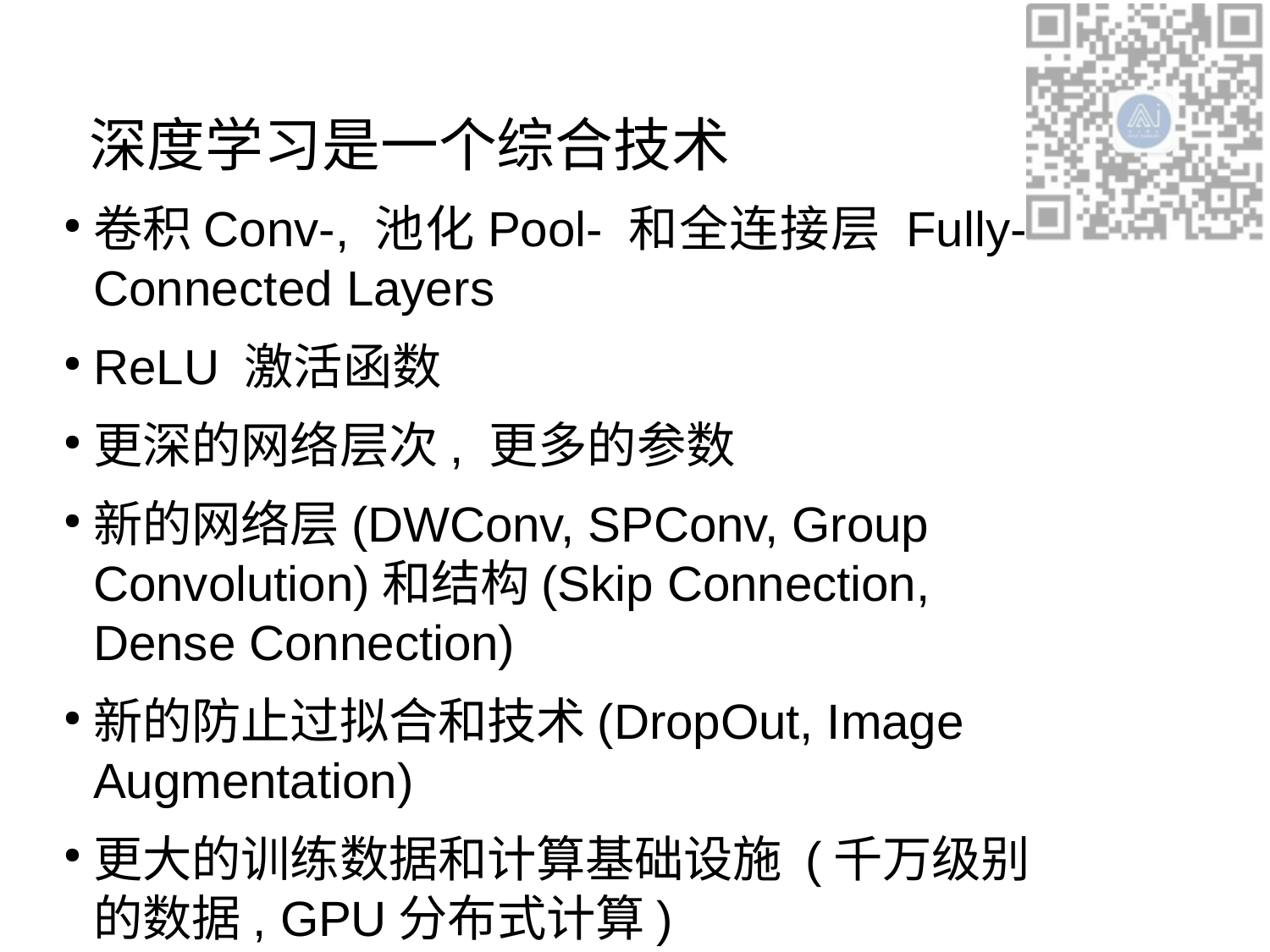

# 深度学习是一个综合技术
卷积Conv-, 池化Pool- 和全连接层 Fully-Connected Layers
ReLU 激活函数
更深的网络层次, 更多的参数
新的网络层(DWConv, SPConv, Group Convolution)和结构(Skip Connection, Dense Connection)
新的防止过拟合和技术(DropOut, Image Augmentation)
更大的训练数据和计算基础设施 (千万级别的数据, GPU分布式计算)